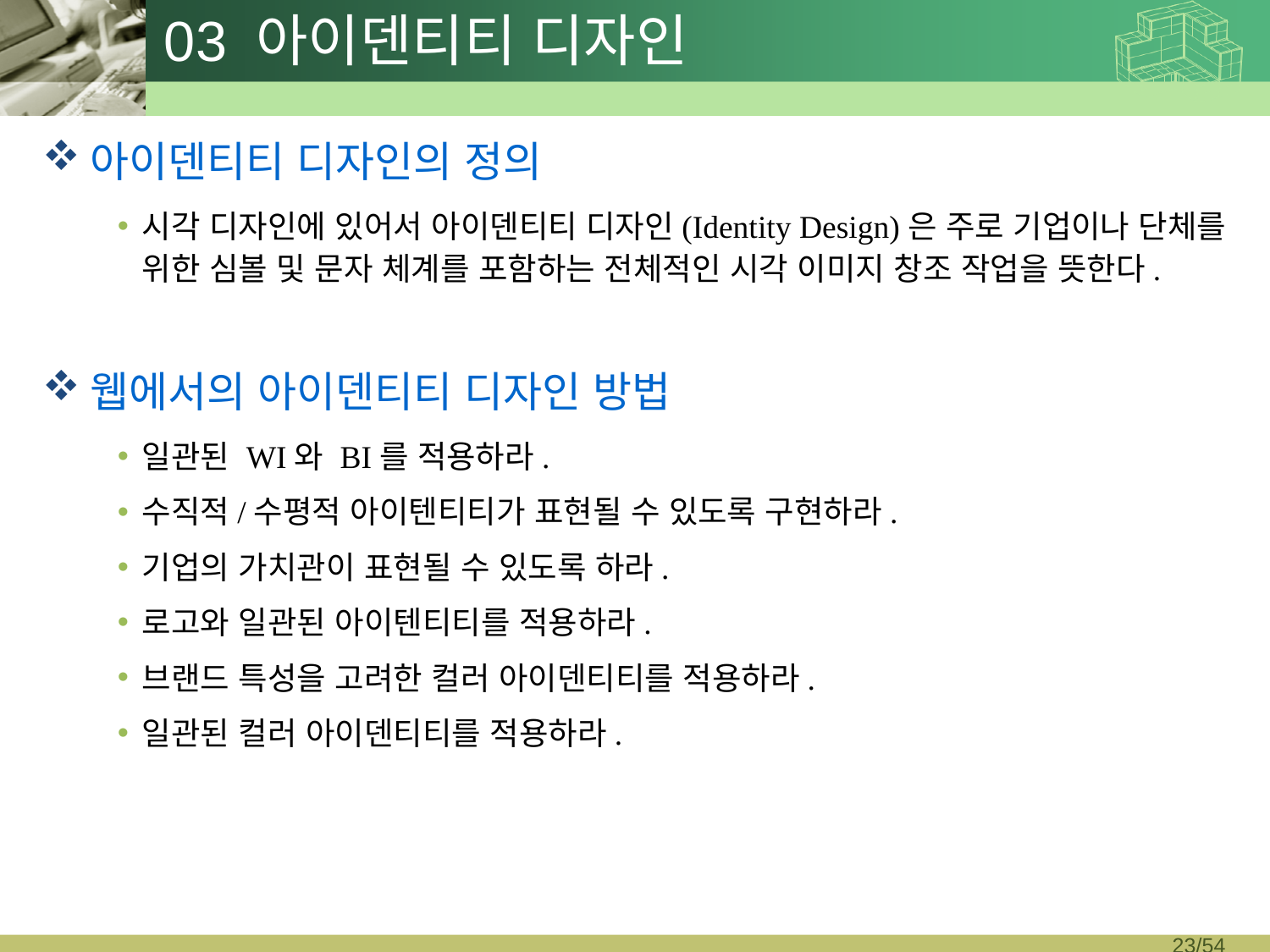

# 03 아이덴티티 디자인
아이덴티티 디자인의 정의
시각 디자인에 있어서 아이덴티티 디자인(Identity Design)은 주로 기업이나 단체를 위한 심볼 및 문자 체계를 포함하는 전체적인 시각 이미지 창조 작업을 뜻한다.

웹에서의 아이덴티티 디자인 방법
일관된 WI와 BI를 적용하라.
수직적/수평적 아이텐티티가 표현될 수 있도록 구현하라.
기업의 가치관이 표현될 수 있도록 하라.
로고와 일관된 아이텐티티를 적용하라.
브랜드 특성을 고려한 컬러 아이덴티티를 적용하라.
일관된 컬러 아이덴티티를 적용하라.